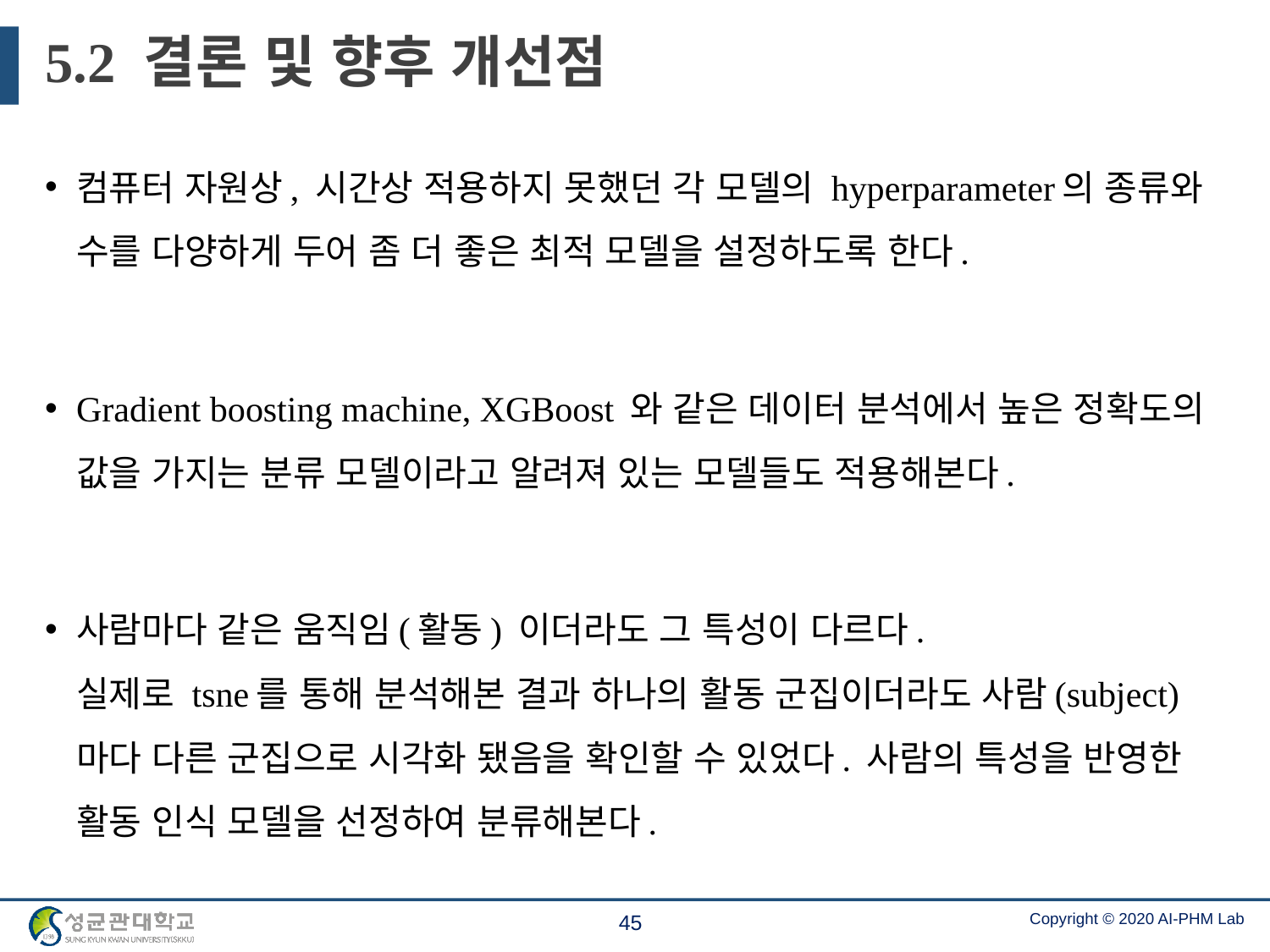

# 5.2 결론 및 향후 개선점
컴퓨터 자원상, 시간상 적용하지 못했던 각 모델의 hyperparameter의 종류와 수를 다양하게 두어 좀 더 좋은 최적 모델을 설정하도록 한다.

Gradient boosting machine, XGBoost 와 같은 데이터 분석에서 높은 정확도의 값을 가지는 분류 모델이라고 알려져 있는 모델들도 적용해본다.

사람마다 같은 움직임(활동) 이더라도 그 특성이 다르다.
실제로 tsne를 통해 분석해본 결과 하나의 활동 군집이더라도 사람(subject)마다 다른 군집으로 시각화 됐음을 확인할 수 있었다. 사람의 특성을 반영한 활동 인식 모델을 선정하여 분류해본다.